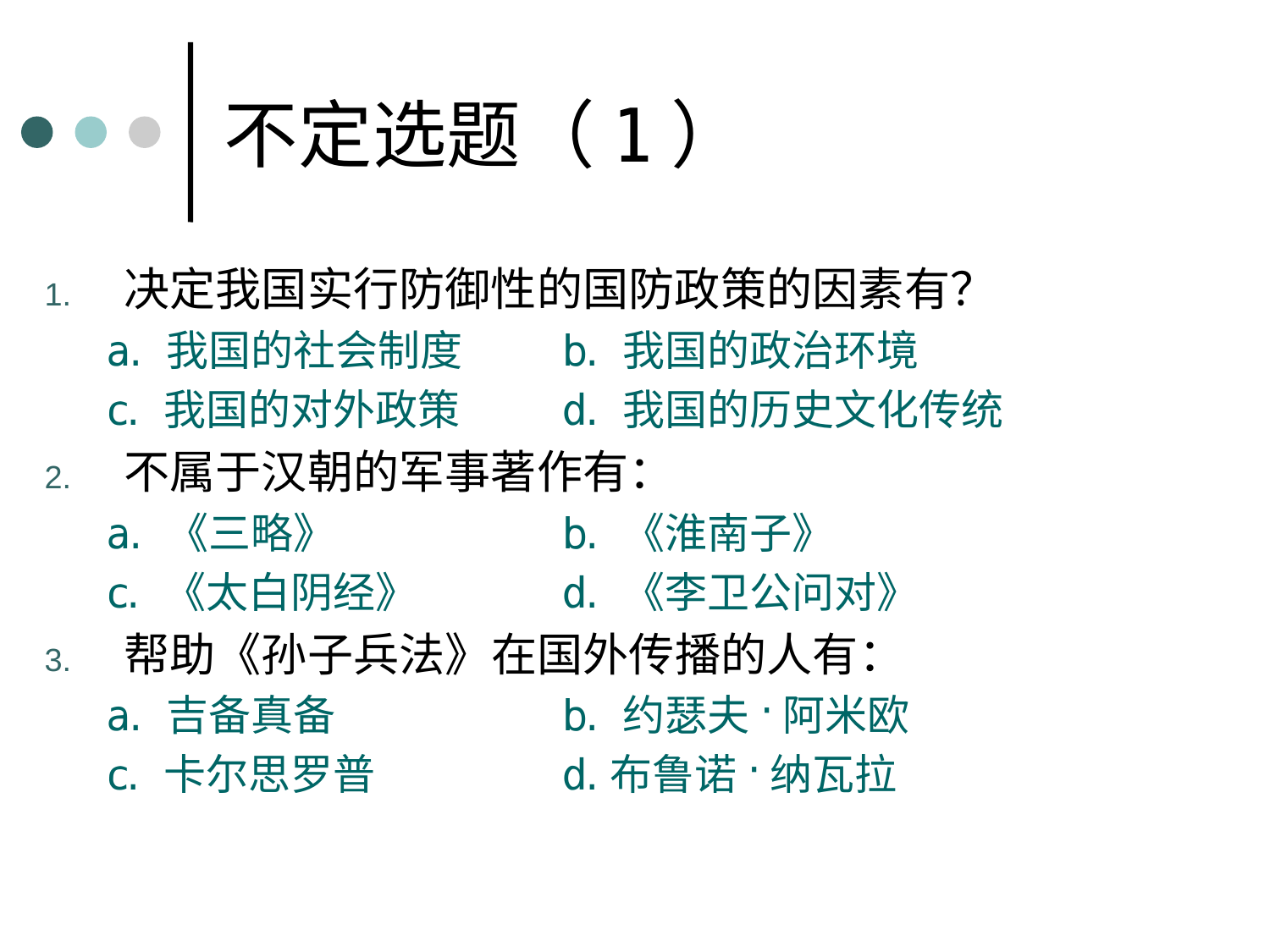

# 不定选题（1）
决定我国实行防御性的国防政策的因素有？
a. 我国的社会制度	b. 我国的政治环境
c. 我国的对外政策	d. 我国的历史文化传统
不属于汉朝的军事著作有：
a. 《三略》		b. 《淮南子》
c. 《太白阴经》		d. 《李卫公问对》
帮助《孙子兵法》在国外传播的人有：
a. 吉备真备		b. 约瑟夫·阿米欧
c. 卡尔思罗普		d.布鲁诺·纳瓦拉